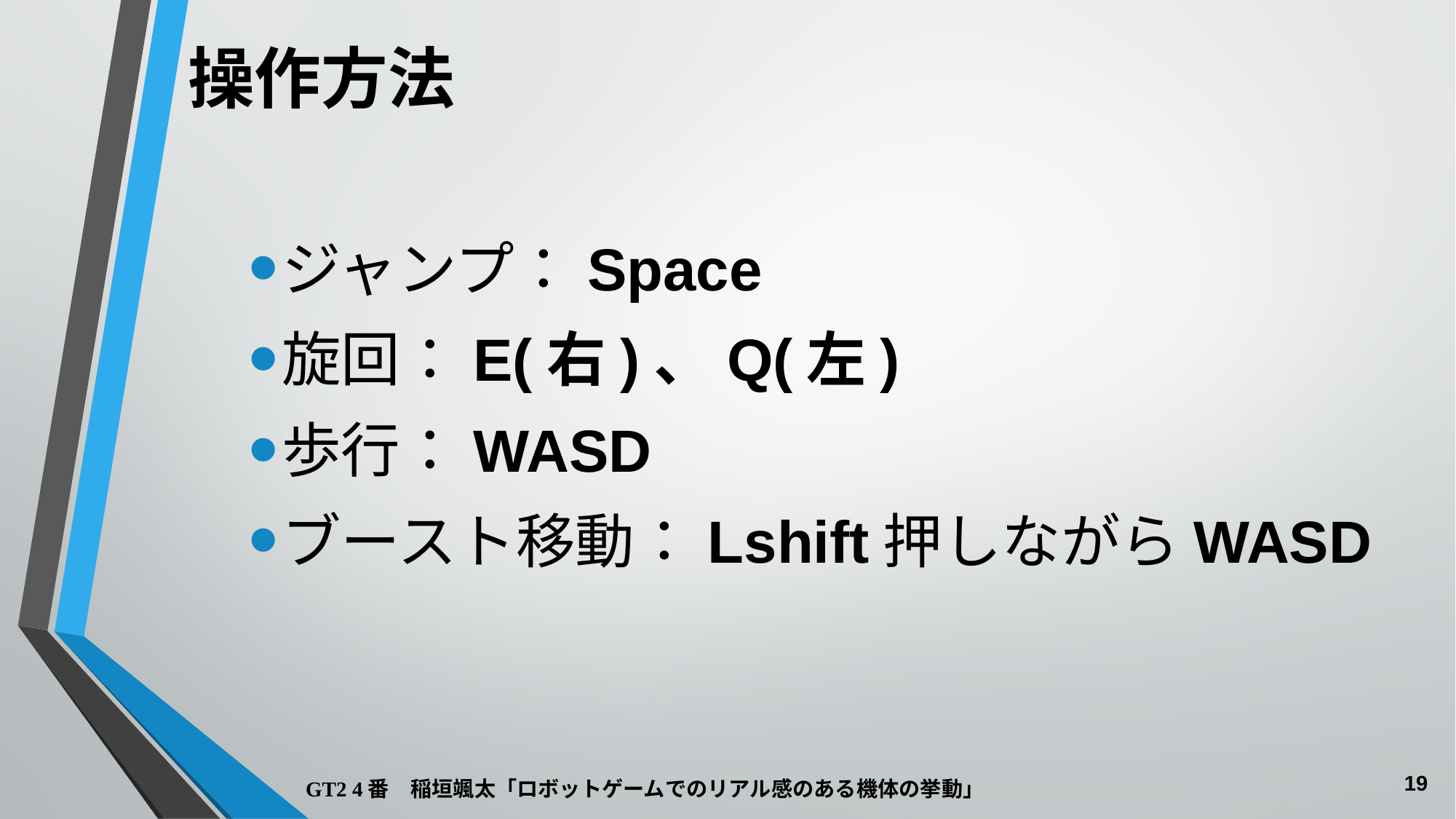

操作方法
ジャンプ：Space
旋回：E(右)、Q(左)
歩行：WASD
ブースト移動：Lshift押しながらWASD
19
GT2 4番　稲垣颯太「ロボットゲームでのリアル感のある機体の挙動」